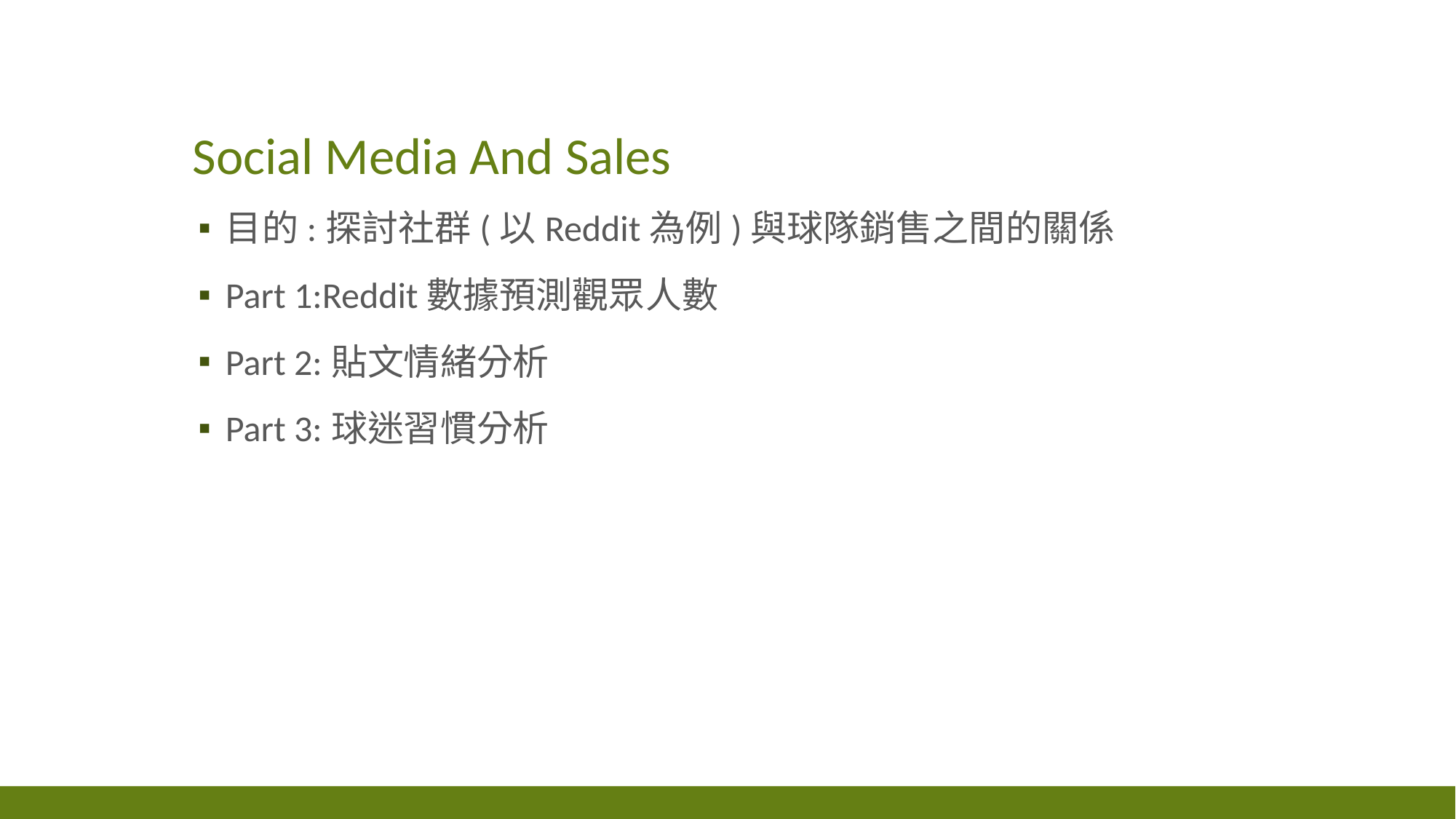

# Social Media And Sales
目的:探討社群(以Reddit為例)與球隊銷售之間的關係
Part 1:Reddit數據預測觀眾人數
Part 2:貼文情緒分析
Part 3:球迷習慣分析